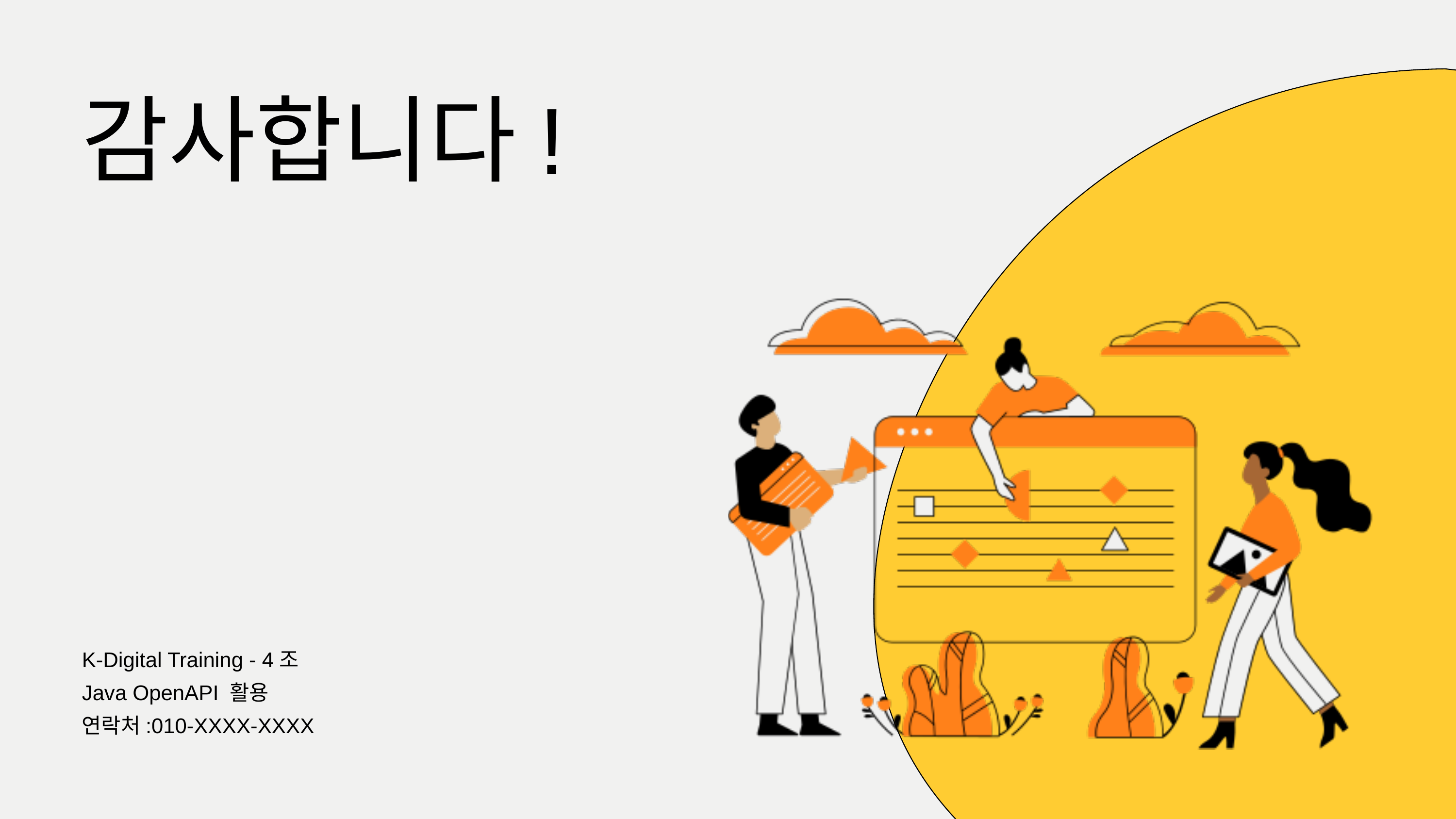

감사합니다!

K-Digital Training - 4조
Java OpenAPI 활용
연락처:010-XXXX-XXXX